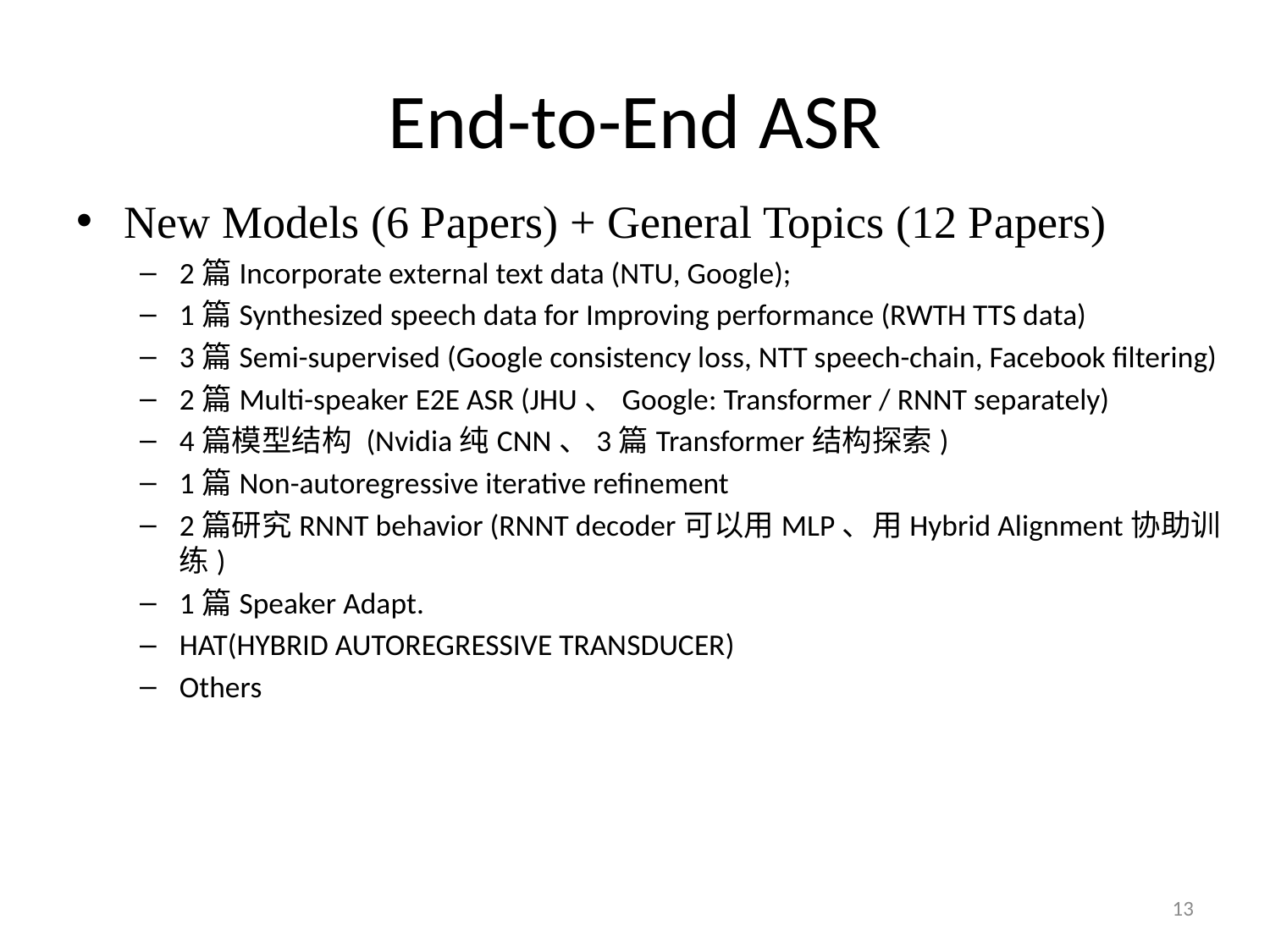

# End-to-End ASR
New Models (6 Papers) + General Topics (12 Papers)
2篇Incorporate external text data (NTU, Google);
1篇Synthesized speech data for Improving performance (RWTH TTS data)
3篇Semi-supervised (Google consistency loss, NTT speech-chain, Facebook filtering)
2篇Multi-speaker E2E ASR (JHU、Google: Transformer / RNNT separately)
4篇模型结构 (Nvidia纯CNN、3篇Transformer结构探索)
1篇Non-autoregressive iterative refinement
2篇研究RNNT behavior (RNNT decoder可以用MLP、用Hybrid Alignment协助训练)
1篇Speaker Adapt.
HAT(HYBRID AUTOREGRESSIVE TRANSDUCER)
Others
13